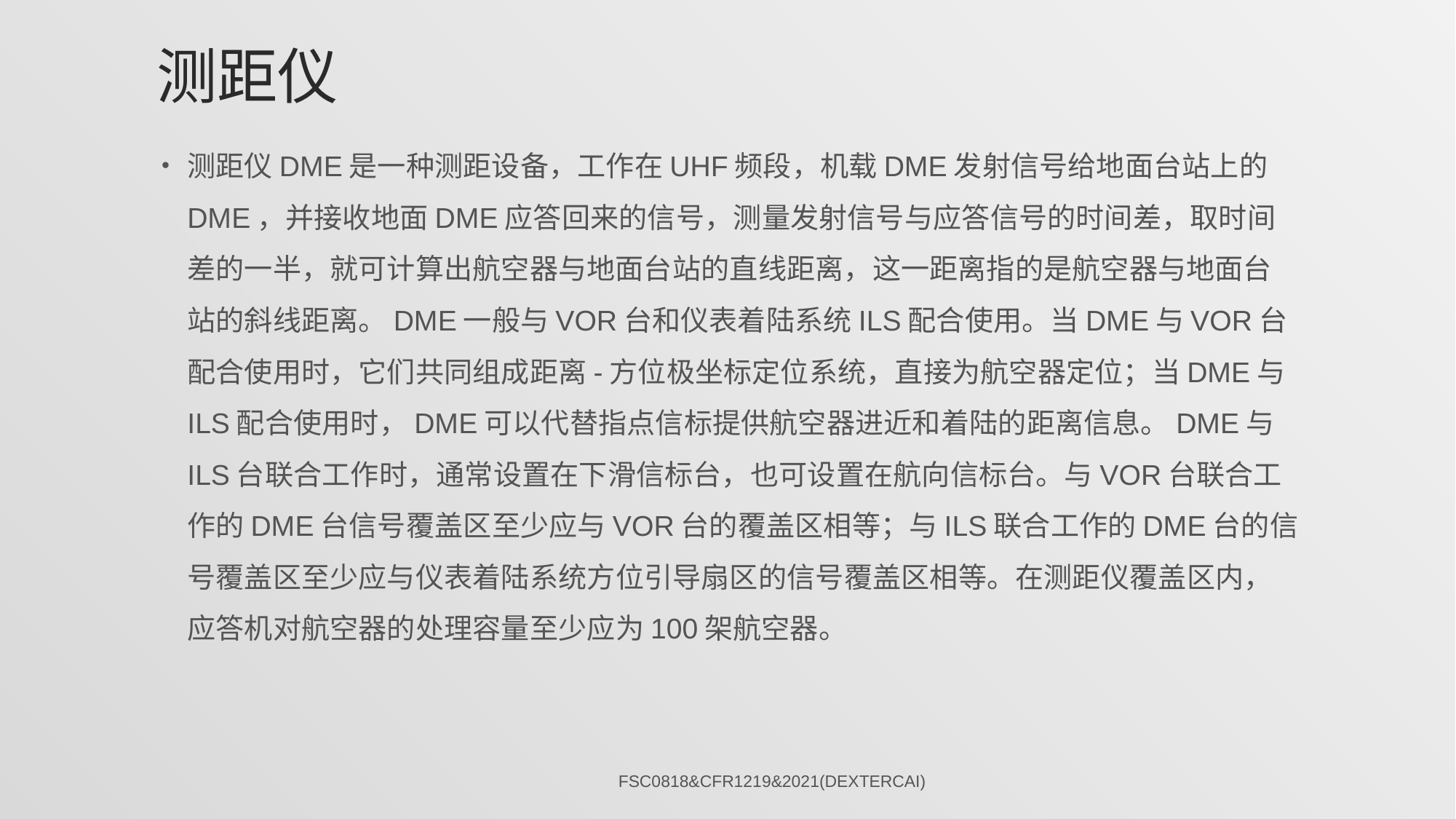

# 测距仪
测距仪DME是一种测距设备，工作在UHF频段，机载DME发射信号给地面台站上的DME，并接收地面DME应答回来的信号，测量发射信号与应答信号的时间差，取时间差的一半，就可计算出航空器与地面台站的直线距离，这一距离指的是航空器与地面台站的斜线距离。DME一般与VOR台和仪表着陆系统ILS配合使用。当DME与VOR台配合使用时，它们共同组成距离-方位极坐标定位系统，直接为航空器定位；当DME与ILS配合使用时，DME可以代替指点信标提供航空器进近和着陆的距离信息。DME与ILS台联合工作时，通常设置在下滑信标台，也可设置在航向信标台。与VOR台联合工作的DME台信号覆盖区至少应与VOR台的覆盖区相等；与ILS联合工作的DME台的信号覆盖区至少应与仪表着陆系统方位引导扇区的信号覆盖区相等。在测距仪覆盖区内，应答机对航空器的处理容量至少应为100架航空器。
FSC0818&CFR1219&2021(DexterCai)